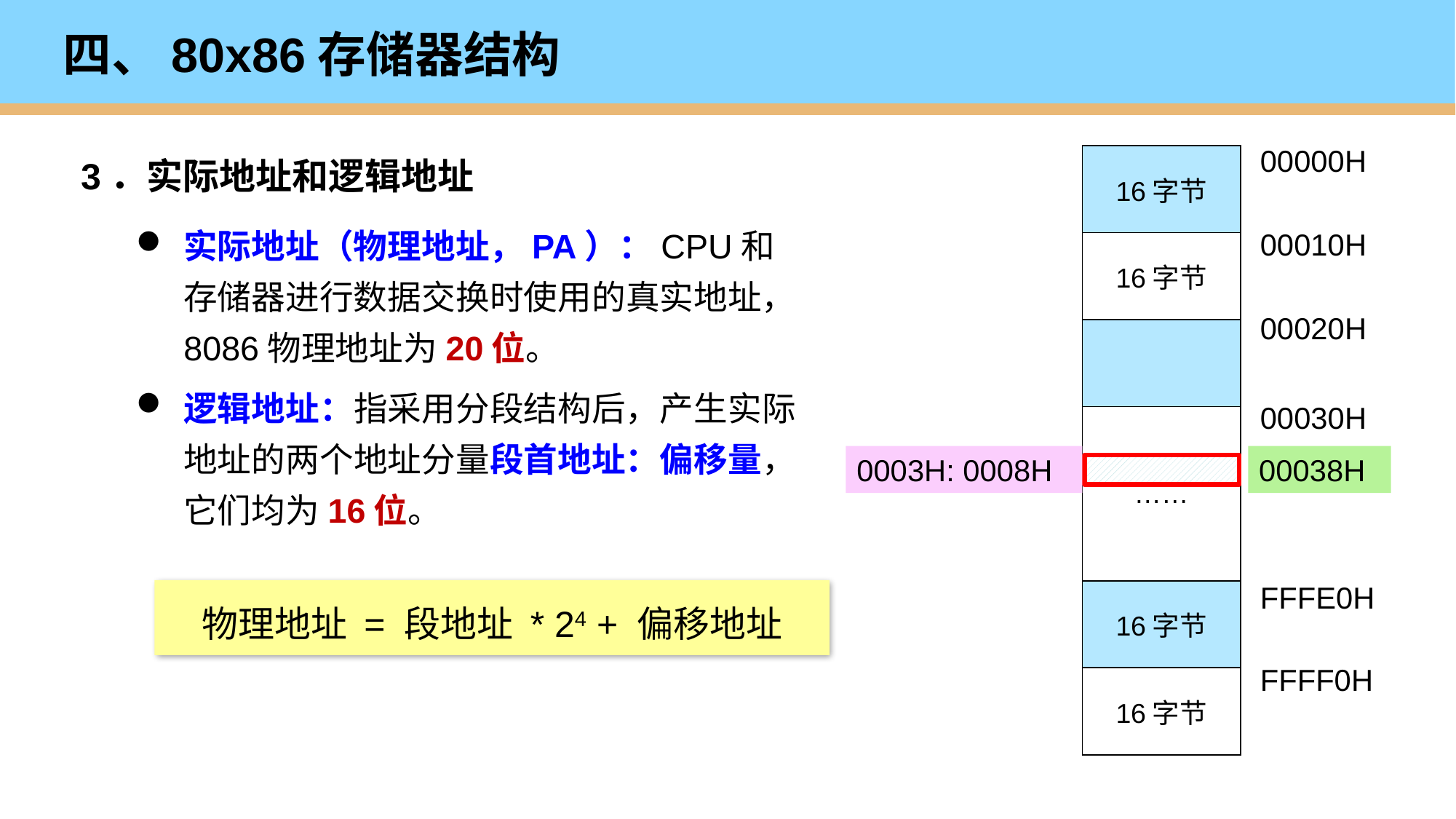

# 四、80x86存储器结构
3．实际地址和逻辑地址
实际地址（物理地址，PA）：CPU和存储器进行数据交换时使用的真实地址，8086物理地址为20位。
逻辑地址：指采用分段结构后，产生实际地址的两个地址分量段首地址：偏移量，它们均为16位。
00000H
00010H
00020H
00030H
FFFE0H
FFFF0H
| 16字节 |
| --- |
| 16字节 |
|  |
| …… |
| 16字节 |
| 16字节 |
0003H: 0008H
00038H

物理地址 = 段地址 * 24 + 偏移地址
34